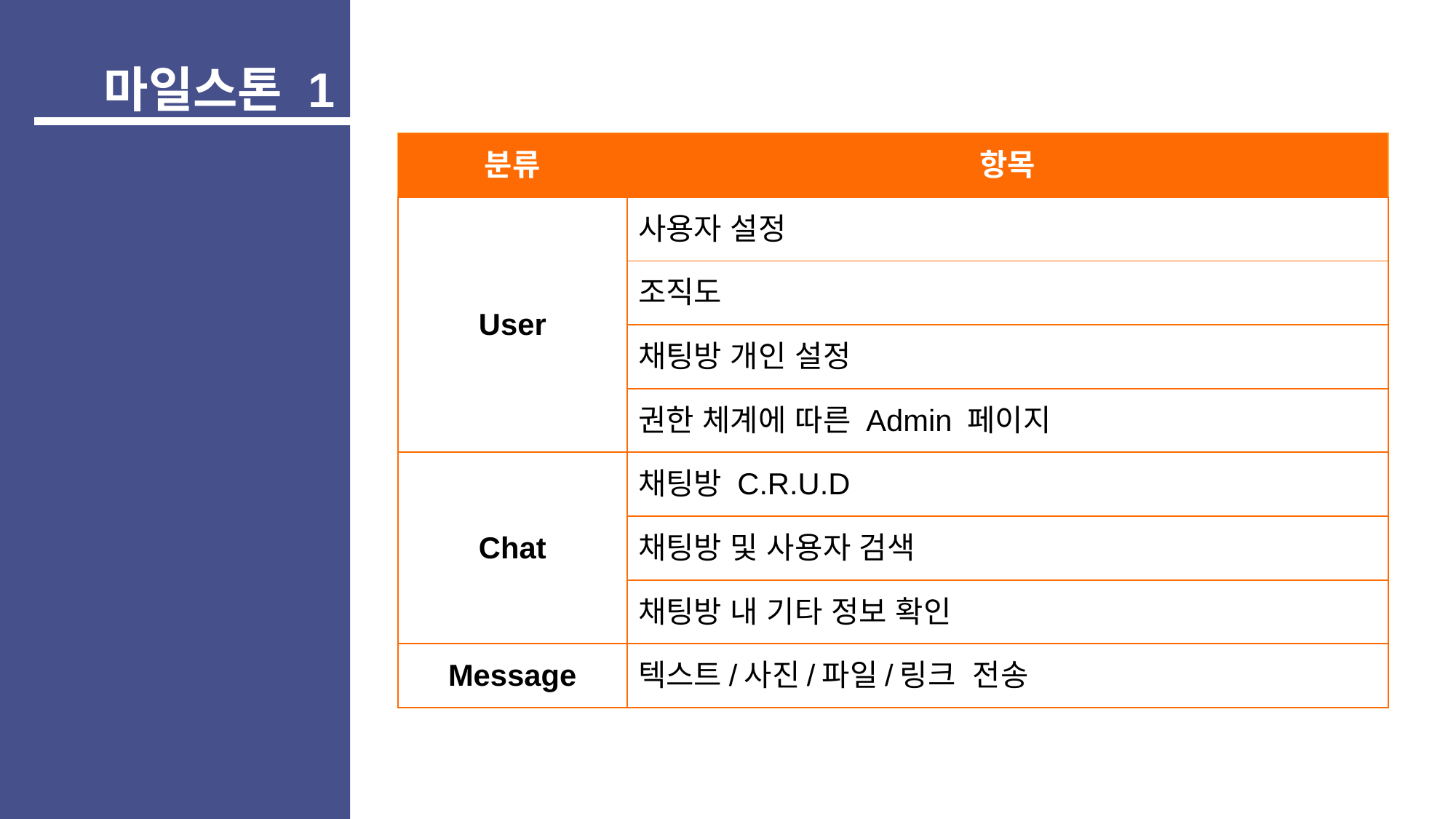

마일스톤 1

| 분류 | 항목 |
| --- | --- |
| User | 사용자 설정 |
|  | 조직도 |
|  | 채팅방 개인 설정 |
|  | 권한 체계에 따른 Admin 페이지 |
| Chat | 채팅방 C.R.U.D |
|  | 채팅방 및 사용자 검색 |
|  | 채팅방 내 기타 정보 확인 |
| Message | 텍스트/사진/파일/링크 전송 |